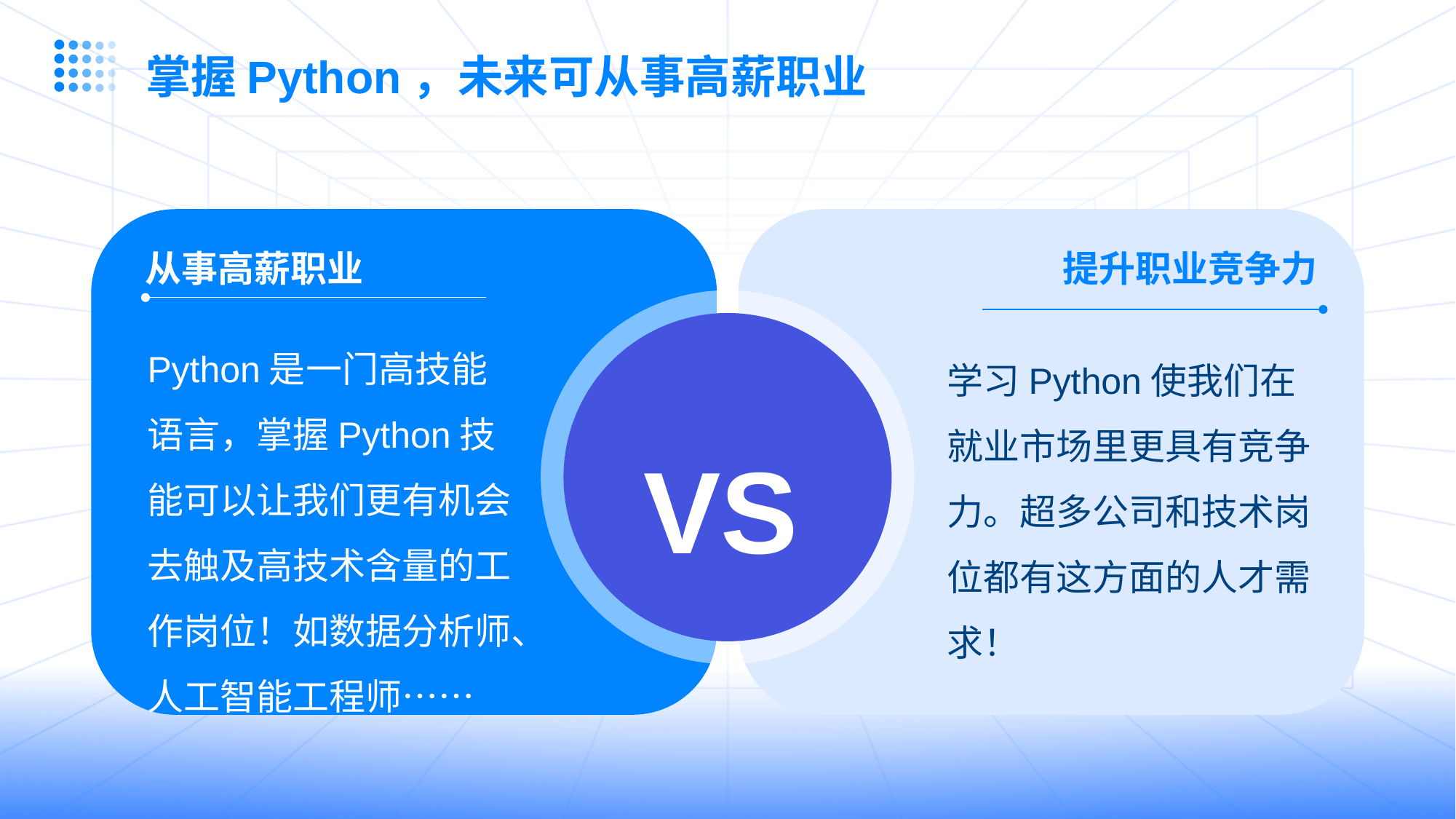

掌握Python，未来可从事高薪职业

从事高薪职业
提升职业竞争力

Python是一门高技能语言，掌握Python技能可以让我们更有机会去触及高技术含量的工作岗位！如数据分析师、人工智能工程师……

学习Python使我们在就业市场里更具有竞争力。超多公司和技术岗位都有这方面的人才需求！
VS